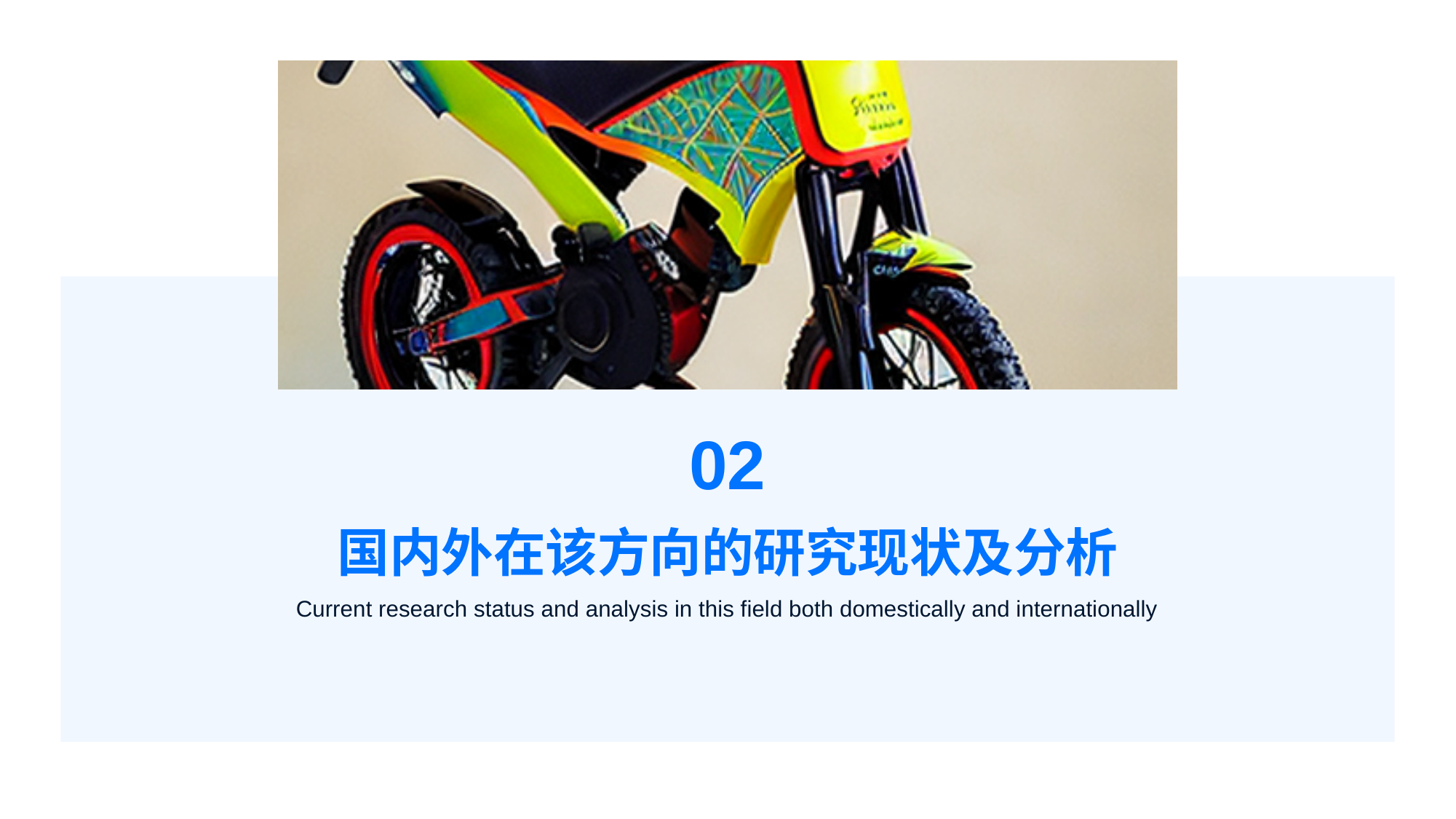

02
国内外在该方向的研究现状及分析
Current research status and analysis in this field both domestically and internationally